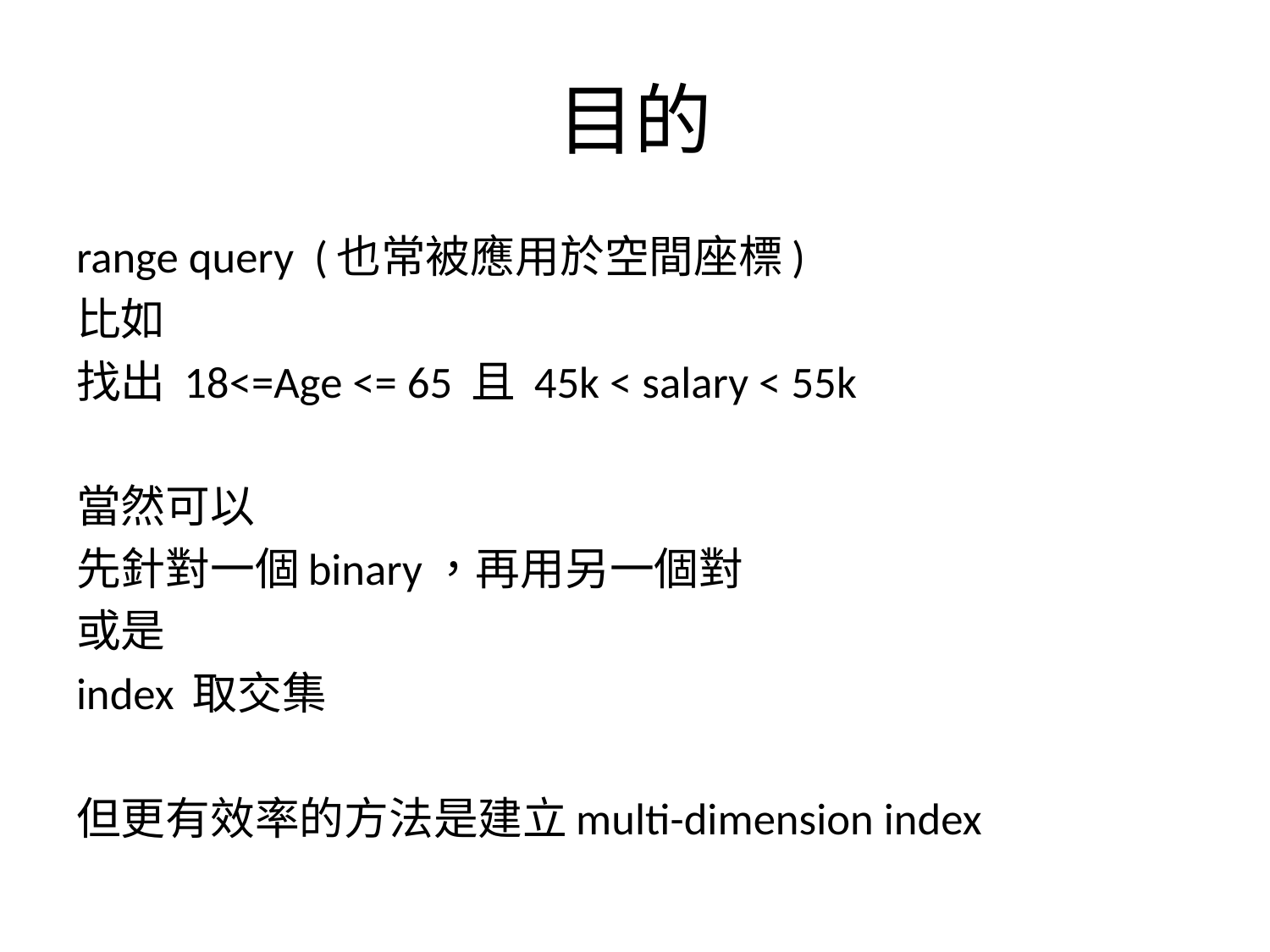

# 目的
range query  (也常被應用於空間座標)
比如
找出 18<=Age <= 65 且 45k < salary < 55k

當然可以
先針對一個binary，再用另一個對
或是
index 取交集

但更有效率的方法是建立multi-dimension index